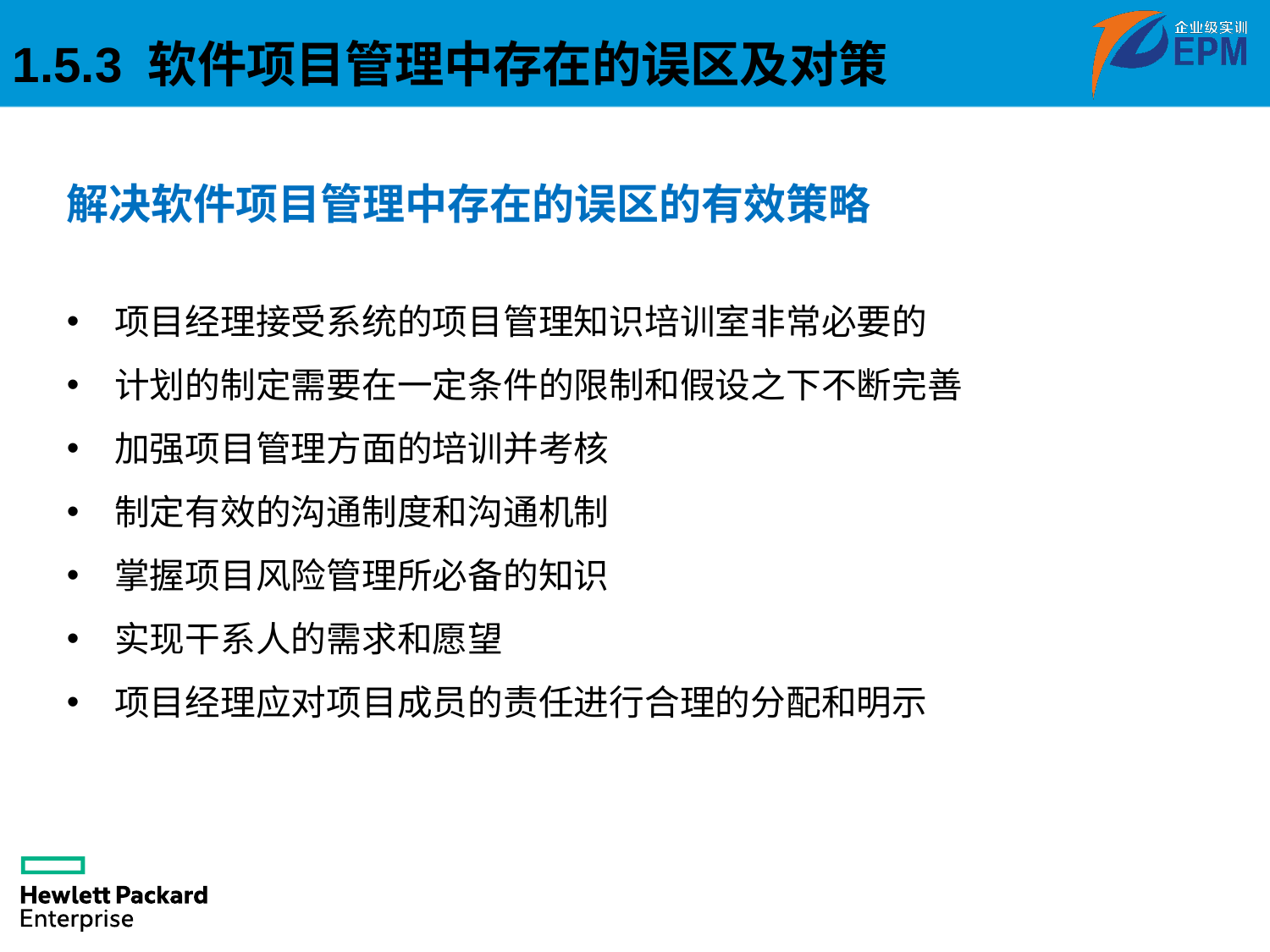

1.5.3 软件项目管理中存在的误区及对策
解决软件项目管理中存在的误区的有效策略
项目经理接受系统的项目管理知识培训室非常必要的
计划的制定需要在一定条件的限制和假设之下不断完善
加强项目管理方面的培训并考核
制定有效的沟通制度和沟通机制
掌握项目风险管理所必备的知识
实现干系人的需求和愿望
项目经理应对项目成员的责任进行合理的分配和明示